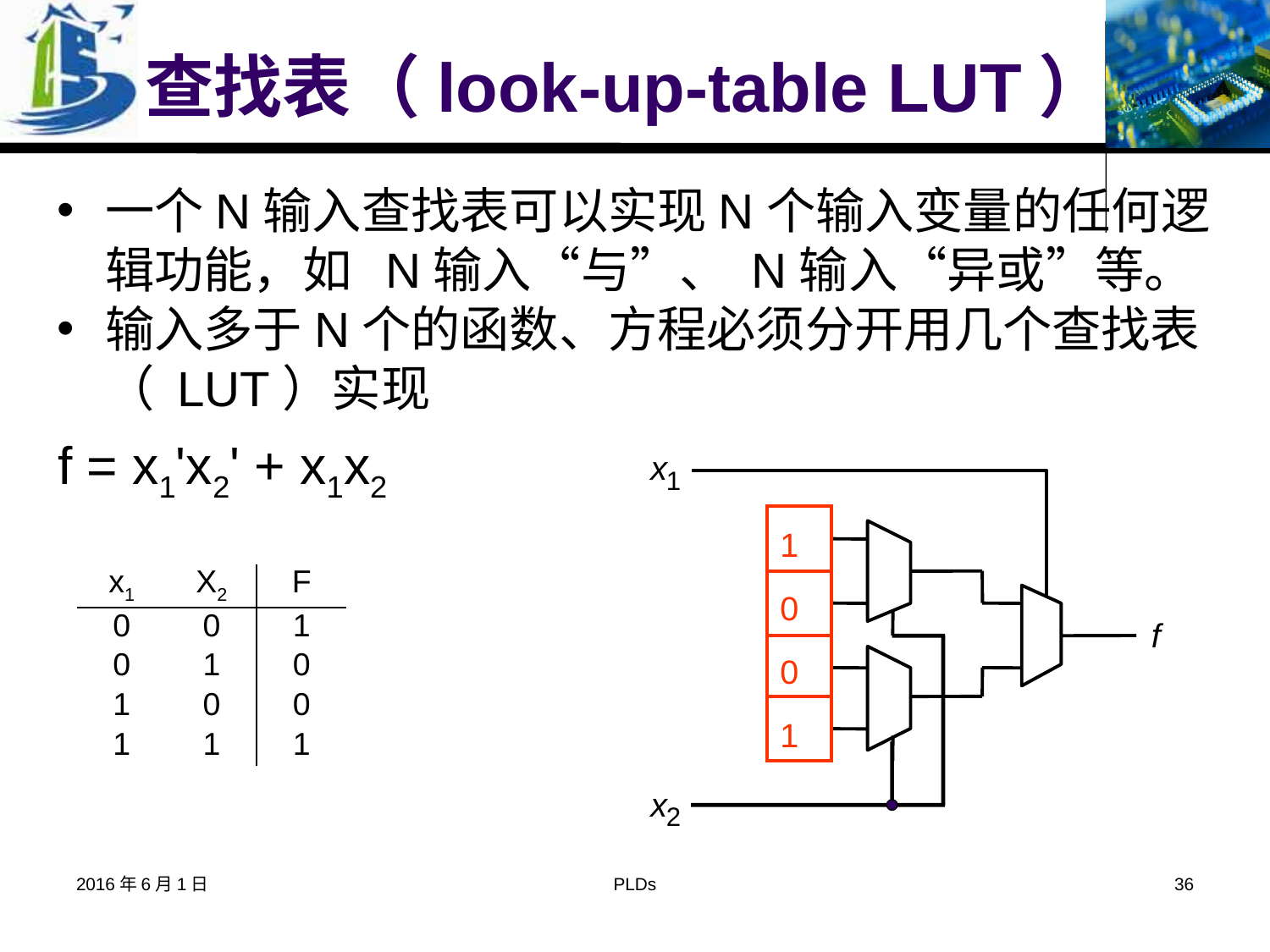

# 查找表（look-up-table LUT）
一个N输入查找表可以实现N个输入变量的任何逻辑功能，如  N输入“与”、 N输入“异或”等。
输入多于N个的函数、方程必须分开用几个查找表（ LUT）实现
f = x1'x2' + x1x2
x
1

1

0

f

0

1

x

2

| x1 | X2 | F |
| --- | --- | --- |
| 0 | 0 | 1 |
| 0 | 1 | 0 |
| 1 | 0 | 0 |
| 1 | 1 | 1 |
2016年6月1日
PLDs
36